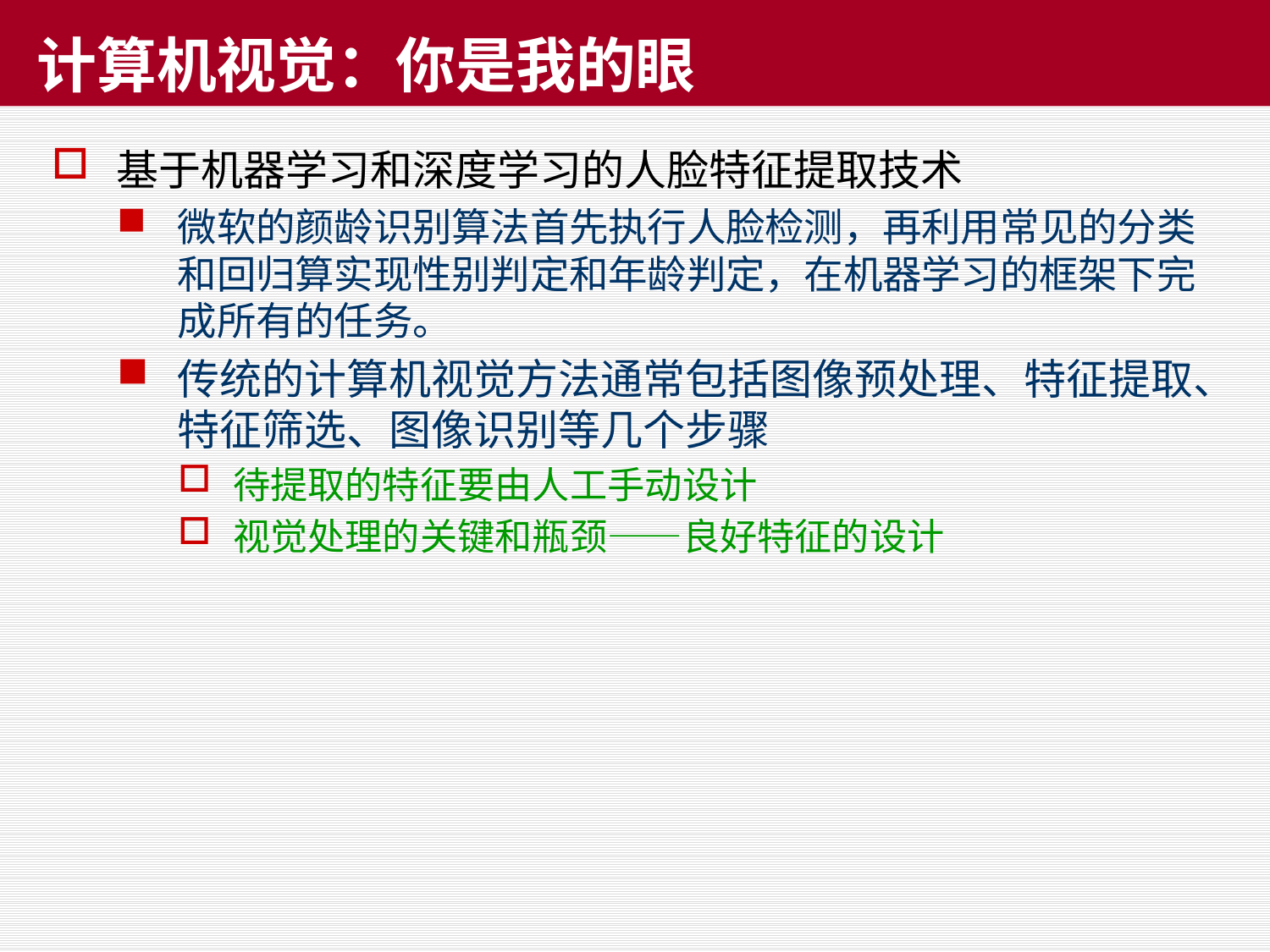

# 计算机视觉：你是我的眼
基于机器学习和深度学习的人脸特征提取技术
微软的颜龄识别算法首先执行人脸检测，再利用常见的分类和回归算实现性别判定和年龄判定，在机器学习的框架下完成所有的任务。
传统的计算机视觉方法通常包括图像预处理、特征提取、特征筛选、图像识别等几个步骤
待提取的特征要由人工手动设计
视觉处理的关键和瓶颈——良好特征的设计